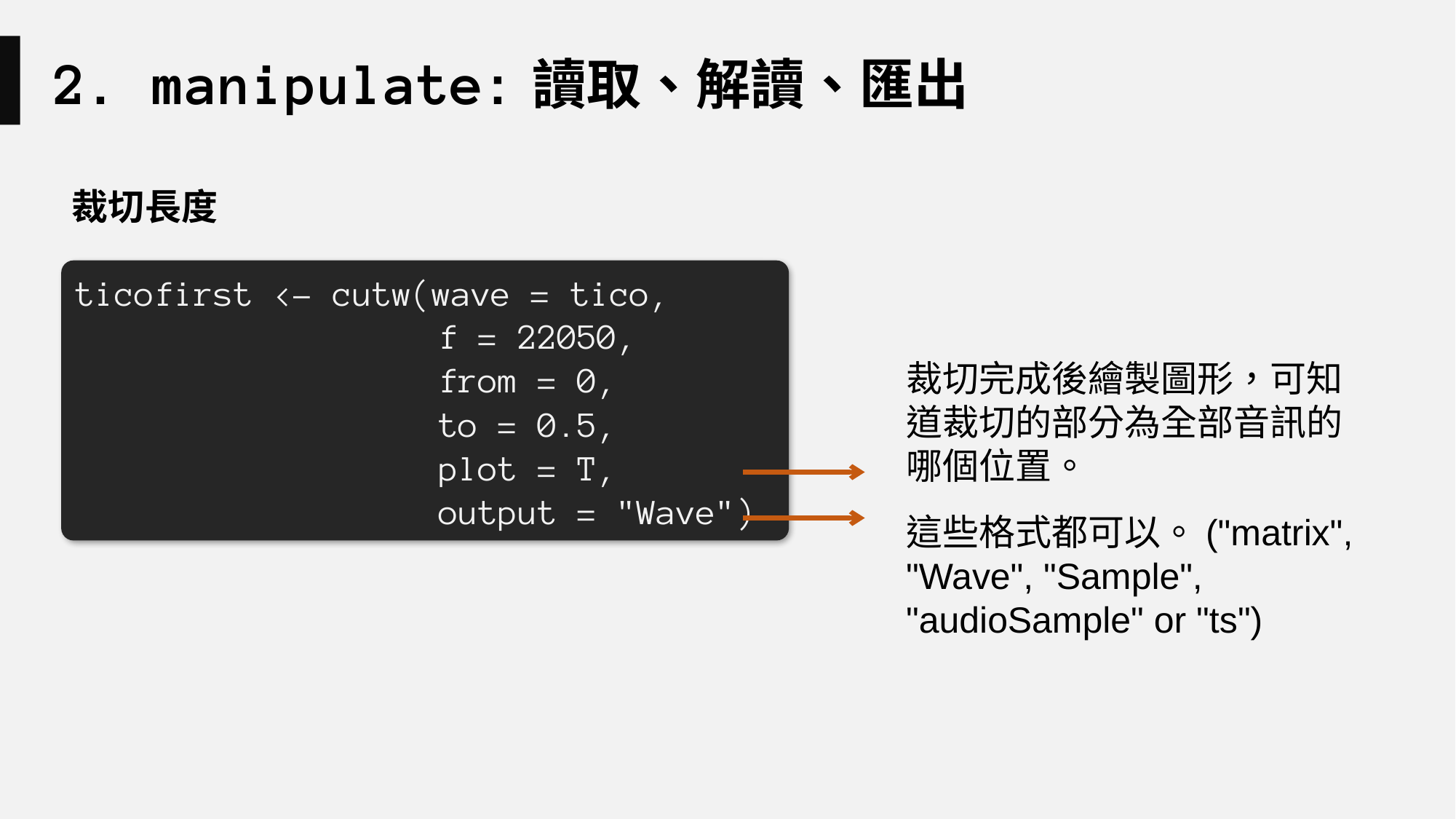

2. manipulate:讀取、解讀、匯出
裁切長度
ticofirst <- cutw(wave = tico,
f = 22050,
from = 0,
to = 0.5,
plot = T,
output = "Wave")
裁切完成後繪製圖形，可知道裁切的部分為全部音訊的哪個位置。
這些格式都可以。("matrix", "Wave", "Sample", "audioSample" or "ts")